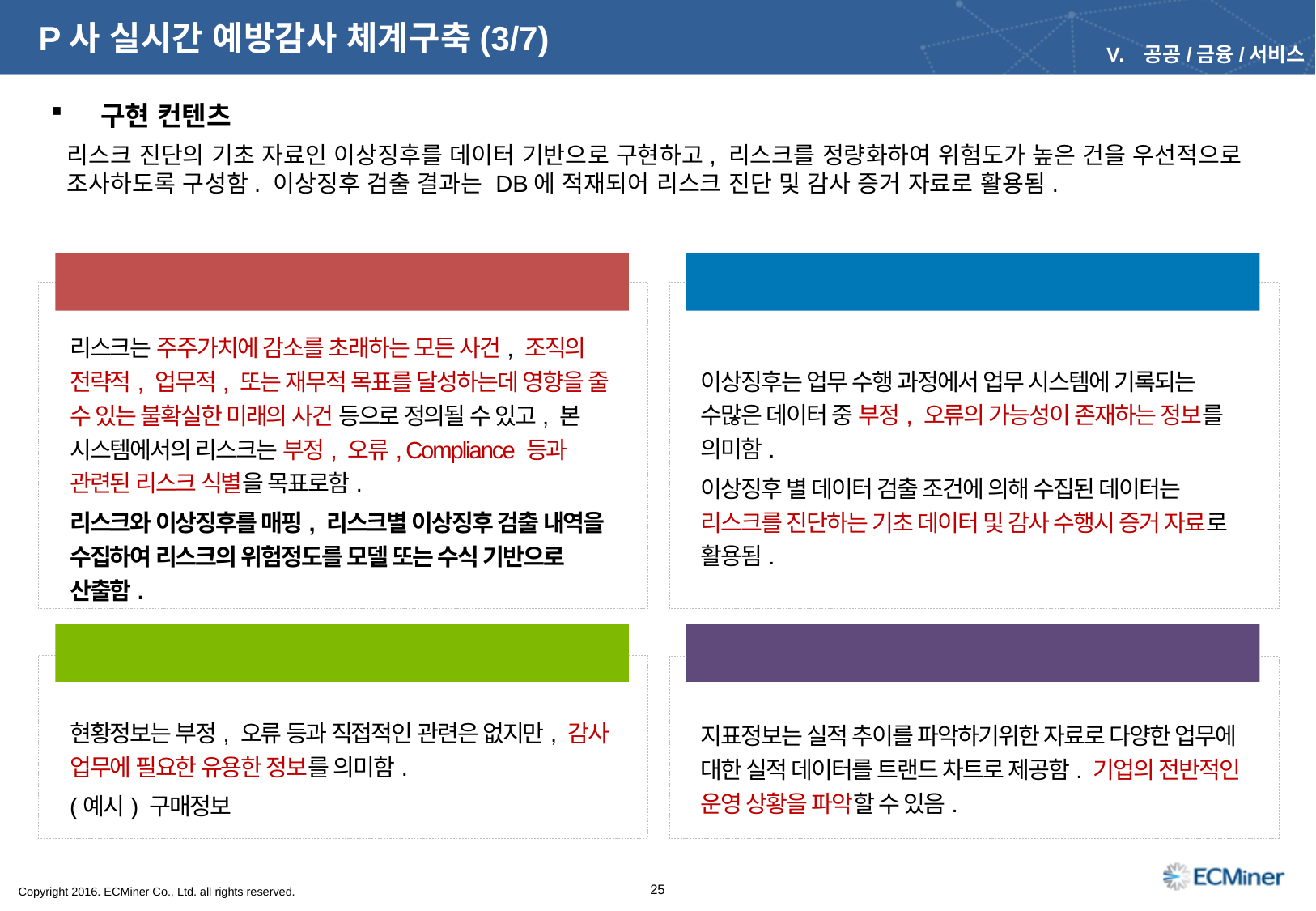

P사 실시간 예방감사 체계구축(3/7)
공공/금융/서비스
  구현 컨텐츠
리스크 진단의 기초 자료인 이상징후를 데이터 기반으로 구현하고, 리스크를 정량화하여 위험도가 높은 건을 우선적으로 조사하도록 구성함. 이상징후 검출 결과는 DB에 적재되어 리스크 진단 및 감사 증거 자료로 활용됨.
이상징후
리스크

이상징후는 업무 수행 과정에서 업무 시스템에 기록되는 수많은 데이터 중 부정, 오류의 가능성이 존재하는 정보를 의미함.
이상징후 별 데이터 검출 조건에 의해 수집된 데이터는 리스크를 진단하는 기초 데이터 및 감사 수행시 증거 자료로 활용됨.
리스크는 주주가치에 감소를 초래하는 모든 사건, 조직의 전략적, 업무적, 또는 재무적 목표를 달성하는데 영향을 줄 수 있는 불확실한 미래의 사건 등으로 정의될 수 있고, 본 시스템에서의 리스크는 부정, 오류, Compliance 등과 관련된 리스크 식별을 목표로함.
리스크와 이상징후를 매핑, 리스크별 이상징후 검출 내역을 수집하여 리스크의 위험정도를 모델 또는 수식 기반으로 산출함.
현황정보
지표정보

현황정보는 부정, 오류 등과 직접적인 관련은 없지만, 감사 업무에 필요한 유용한 정보를 의미함.
(예시) 구매정보
지표정보는 실적 추이를 파악하기위한 자료로 다양한 업무에 대한 실적 데이터를 트랜드 차트로 제공함. 기업의 전반적인 운영 상황을 파악할 수 있음.